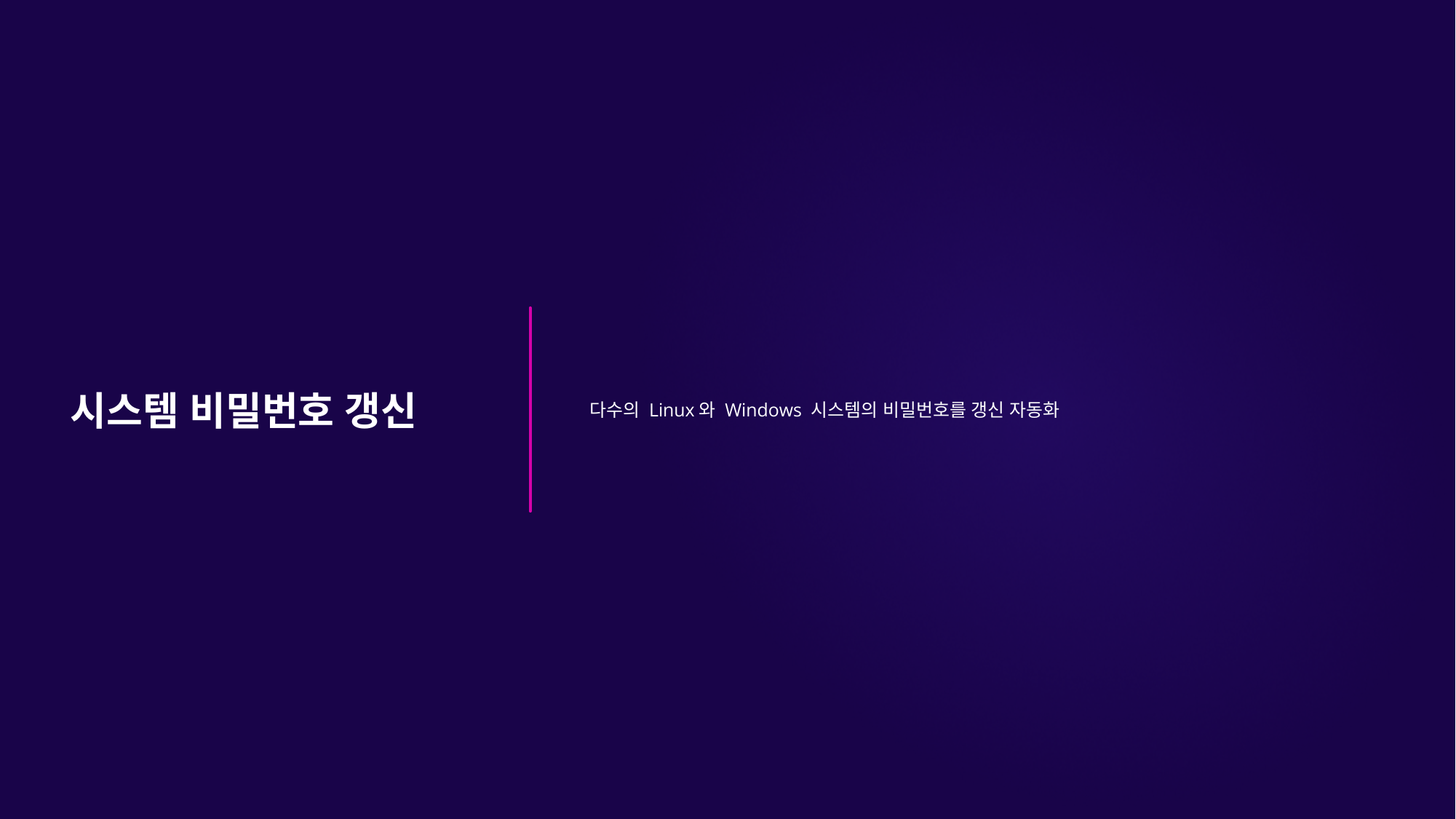

# 시스템 비밀번호 갱신
다수의 Linux와 Windows 시스템의 비밀번호를 갱신 자동화